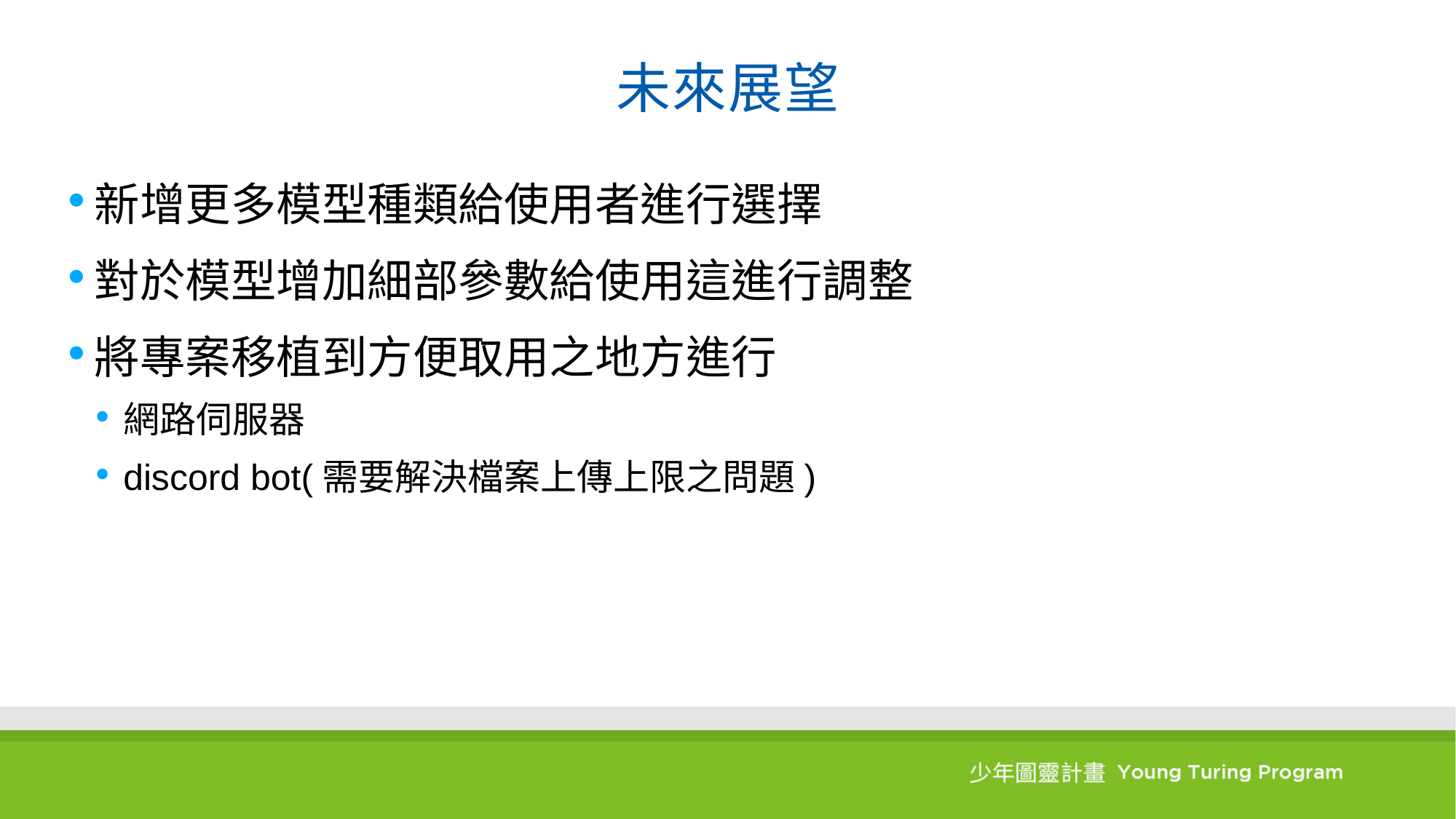

# 未來展望
新增更多模型種類給使用者進行選擇
對於模型增加細部參數給使用這進行調整
將專案移植到方便取用之地方進行
網路伺服器
discord bot(需要解決檔案上傳上限之問題)